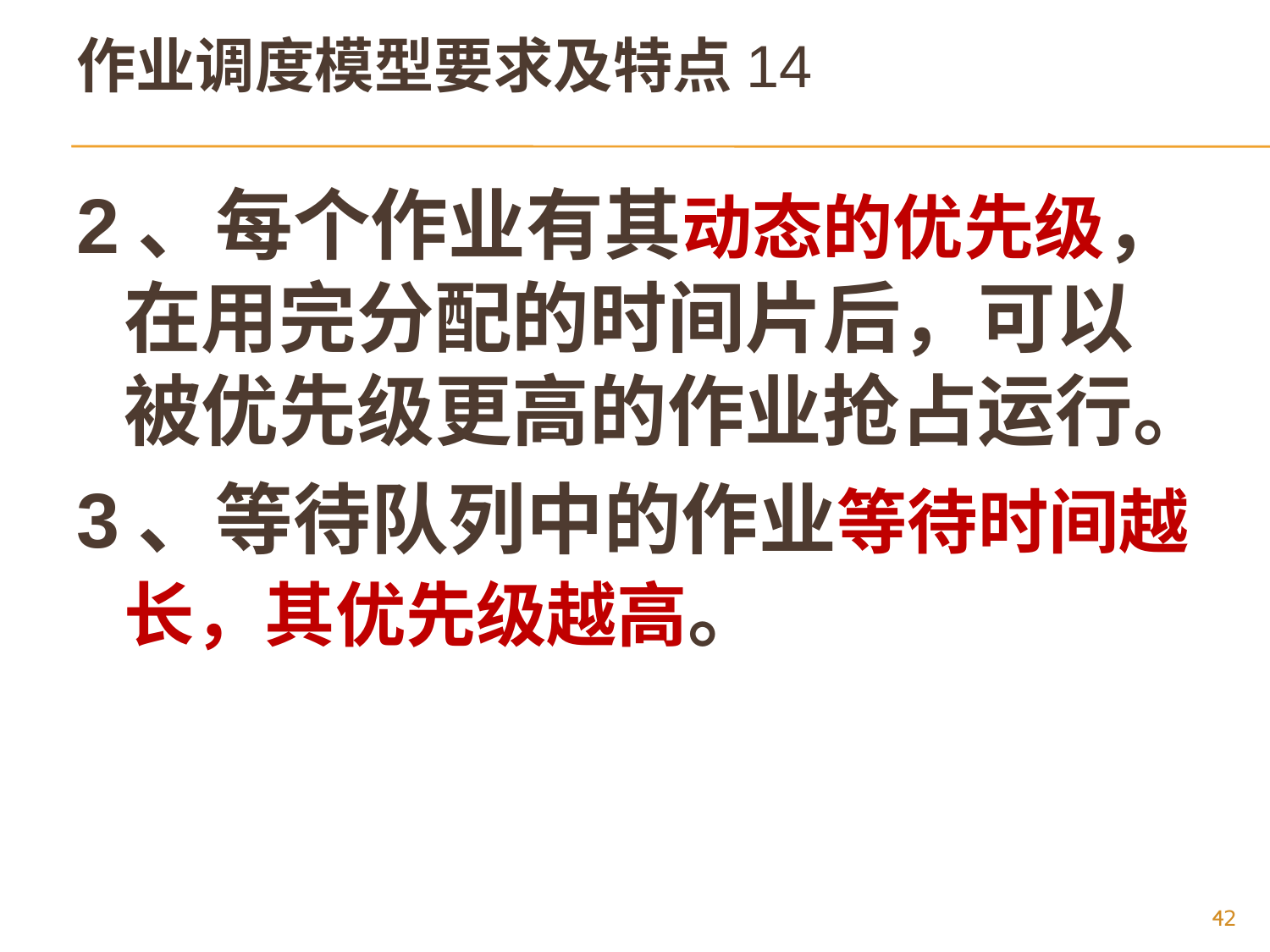

# 作业调度模型要求及特点14
2、每个作业有其动态的优先级，在用完分配的时间片后，可以被优先级更高的作业抢占运行。
3、等待队列中的作业等待时间越长，其优先级越高。
42